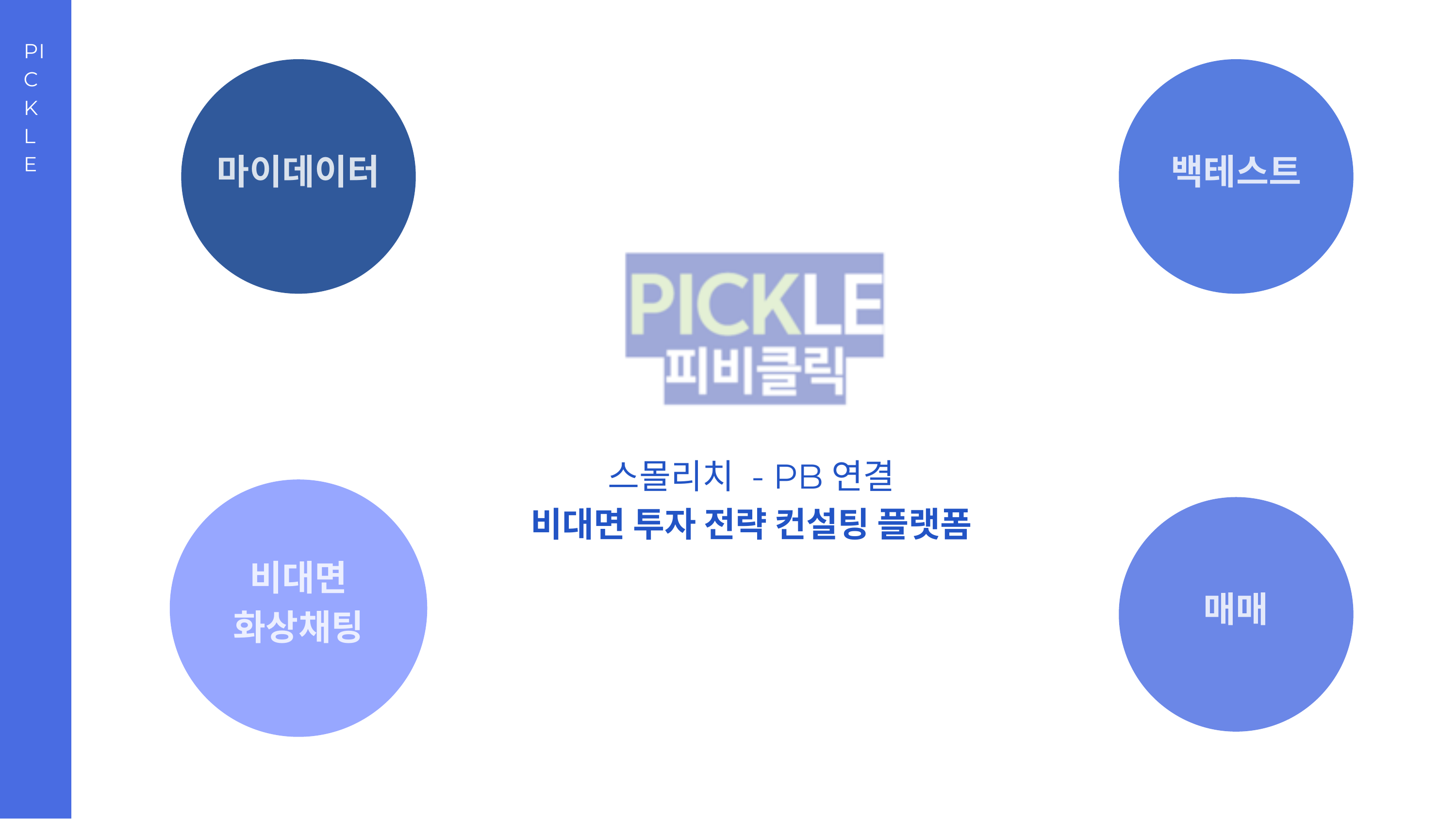

PICKLE

마이데이터

백테스트

스몰리치 - PB연결
비대면 투자 전략 컨설팅 플랫폼

비대면 화상채팅

매매